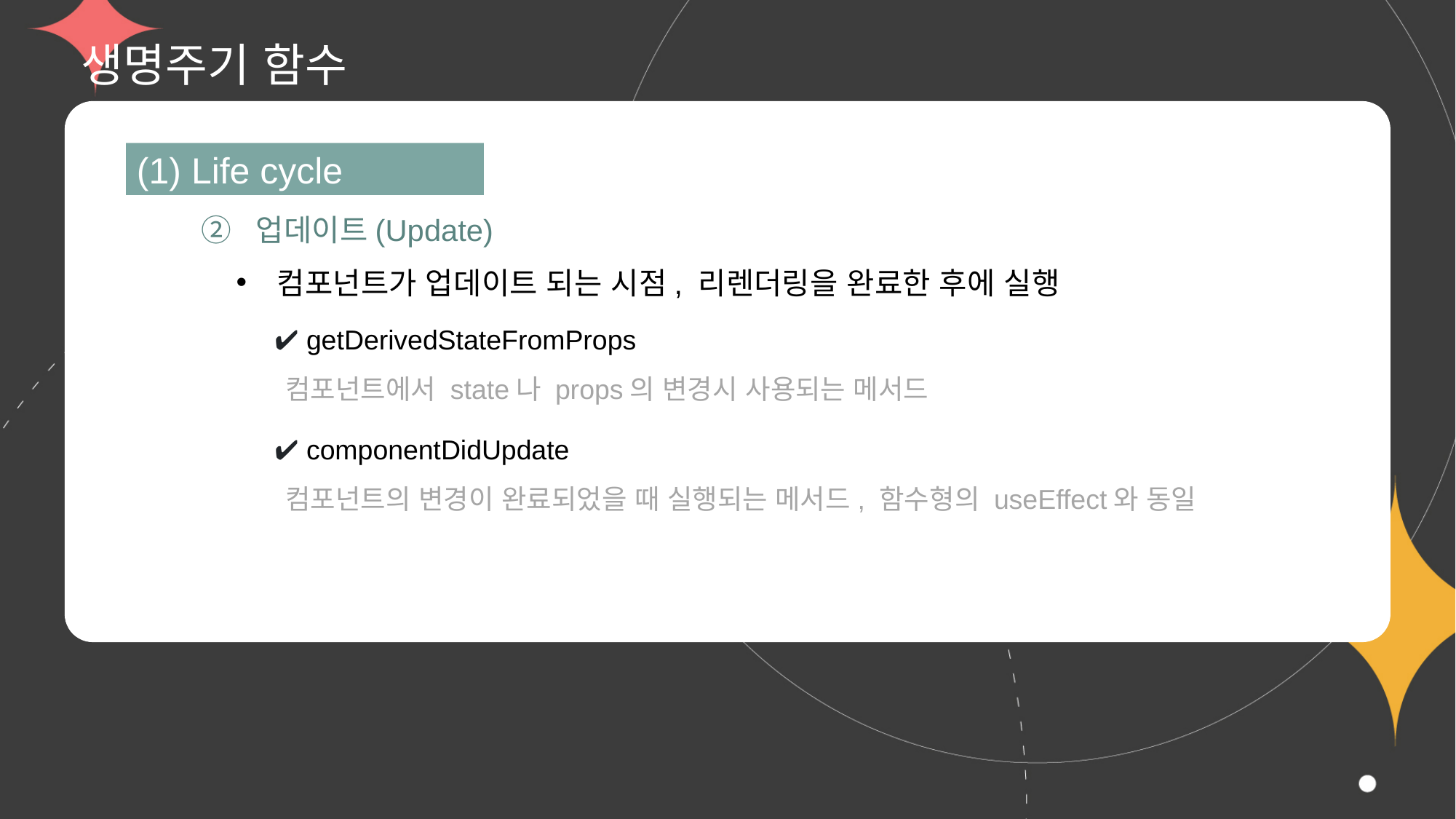

# 생명주기 함수
(1) Life cycle
②  업데이트(Update)
컴포넌트가 업데이트 되는 시점, 리렌더링을 완료한 후에 실행
✔ getDerivedStateFromProps
컴포넌트에서 state나 props의 변경시 사용되는 메서드
✔ componentDidUpdate
컴포넌트의 변경이 완료되었을 때 실행되는 메서드, 함수형의 useEffect와 동일